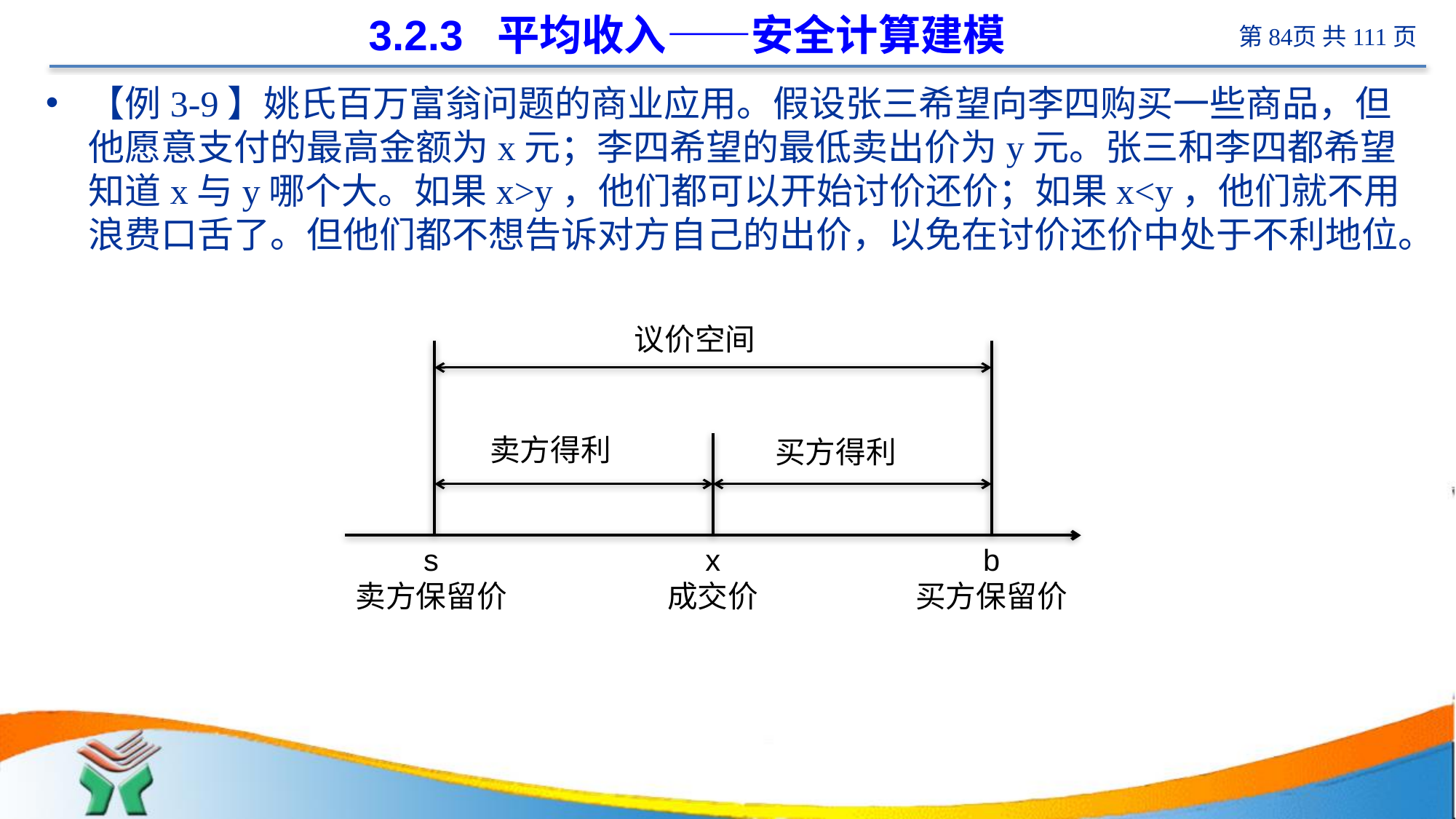

# 3.2.3  平均收入——安全计算建模
【例3-9】姚氏百万富翁问题的商业应用。假设张三希望向李四购买一些商品，但他愿意支付的最高金额为x元；李四希望的最低卖出价为y元。张三和李四都希望知道x与y哪个大。如果x>y，他们都可以开始讨价还价；如果x<y，他们就不用浪费口舌了。但他们都不想告诉对方自己的出价，以免在讨价还价中处于不利地位。

议价空间
卖方得利
买方得利
s
卖方保留价
x
成交价
b
买方保留价